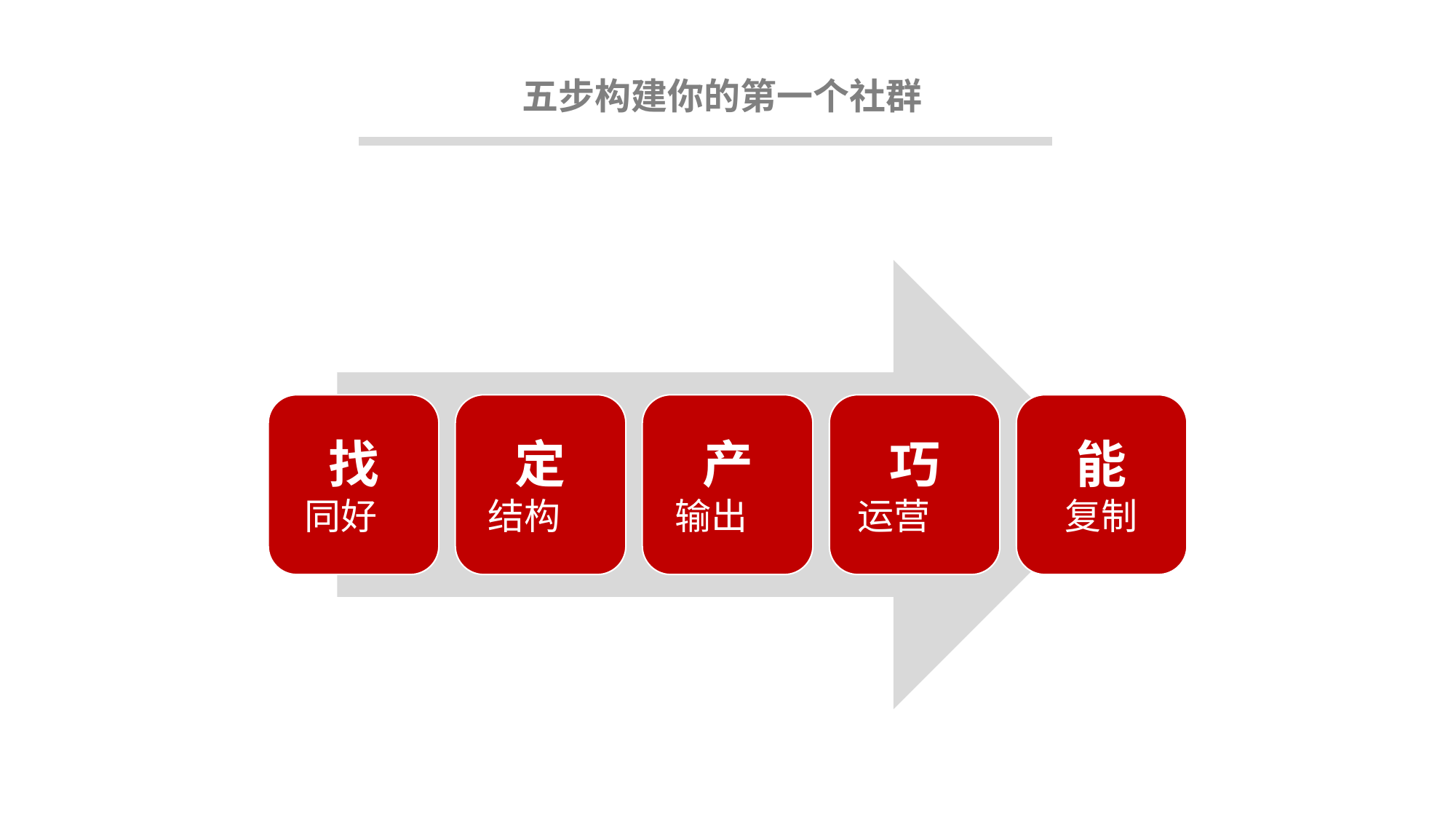

五步构建你的第一个社群

找
同好
定
结构
产
输出
巧
运营
能
复制